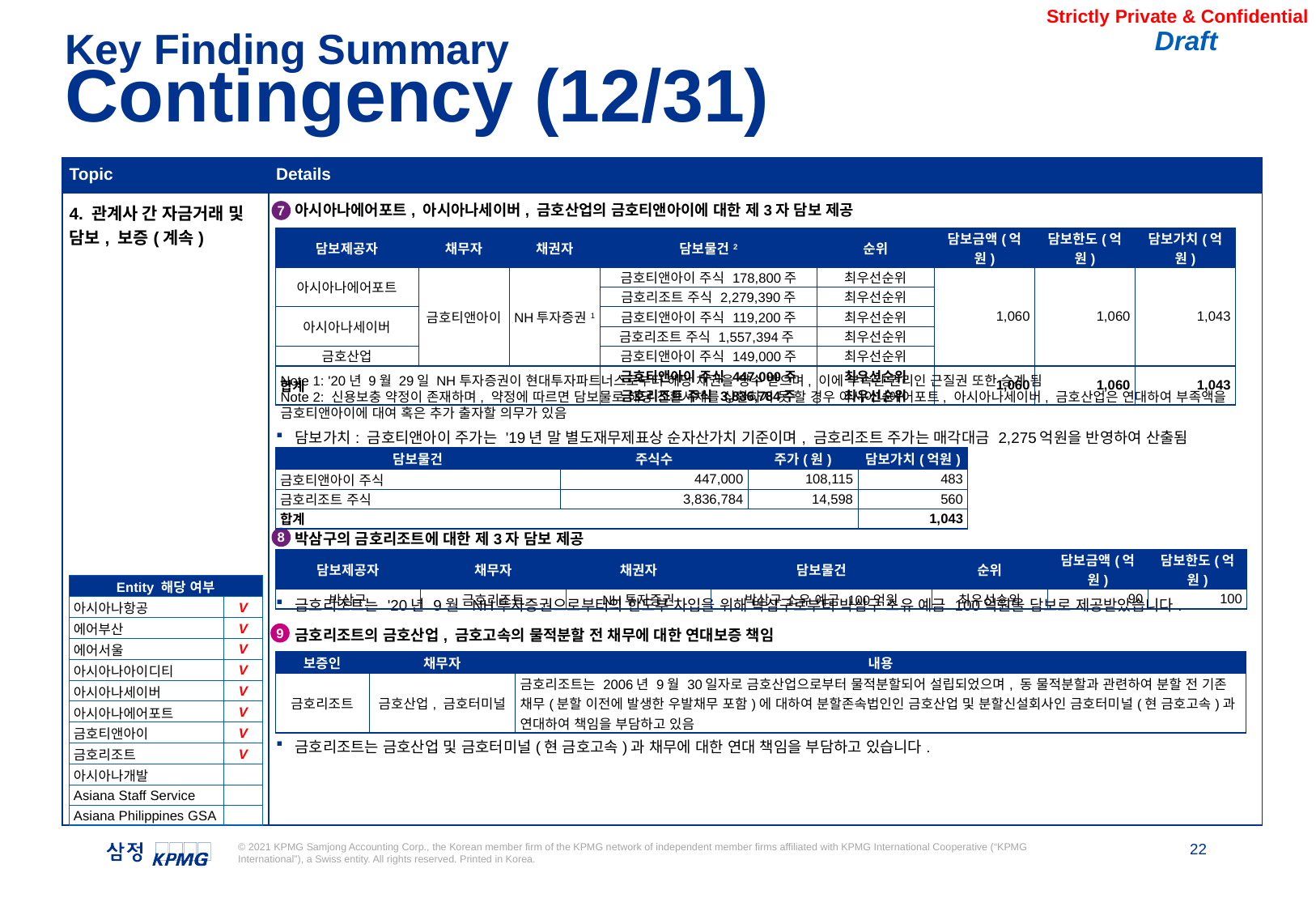

Key Finding Summary
Contingency (12/31)
| Topic | Details |
| --- | --- |
| 4. 관계사 간 자금거래 및 담보, 보증(계속) | 아시아나에어포트, 아시아나세이버, 금호산업의 금호티앤아이에 대한 제3자 담보 제공 담보가치: 금호티앤아이 주가는 '19년 말 별도재무제표상 순자산가치 기준이며, 금호리조트 주가는 매각대금 2,275억원을 반영하여 산출됨 박삼구의 금호리조트에 대한 제3자 담보 제공 금호리조트는 '20년 9월 NH투자증권으로부터의 한도부 차입을 위해 박삼구로부터 박삼구 소유 예금 100억원을 담보로 제공받았습니다. 금호리조트의 금호산업, 금호고속의 물적분할 전 채무에 대한 연대보증 책임 금호리조트는 금호산업 및 금호터미널(현 금호고속)과 채무에 대한 연대 책임을 부담하고 있습니다. |
7
| 담보제공자 | 채무자 | 채권자 | 담보물건2 | 순위 | 담보금액(억원) | 담보한도(억원) | 담보가치(억원) |
| --- | --- | --- | --- | --- | --- | --- | --- |
| 아시아나에어포트 | 금호티앤아이 | NH투자증권1 | 금호티앤아이 주식 178,800주 | 최우선순위 | 1,060 | 1,060 | 1,043 |
|  |  |  | 금호리조트 주식 2,279,390주 | 최우선순위 |  |  |  |
| 아시아나세이버 |  |  | 금호티앤아이 주식 119,200주 | 최우선순위 |  |  |  |
|  |  |  | 금호리조트 주식 1,557,394주 | 최우선순위 |  |  |  |
| 금호산업 |  |  | 금호티앤아이 주식 149,000주 | 최우선순위 |  |  |  |
| 합계 |  |  | 금호티앤아이 주식 447,000주 | 최우선순위 | 1,060 | 1,060 | 1,043 |
|  |  |  | 금호리조트 주식 3,836,784주 | 최우선순위 |  |  |  |
Note 1: '20년 9월 29일 NH투자증권이 현대투자파트너스로부터 해당 채권을 양수 받으며, 이에 부속된 권리인 근질권 또한 승계 됨
Note 2: 신용보충 약정이 존재하며, 약정에 따르면 담보물로 해당 전환사채를 상환하지 못 할 경우 아시아나에어포트, 아시아나세이버, 금호산업은 연대하여 부족액을 금호티앤아이에 대여 혹은 추가 출자할 의무가 있음
| 담보물건 | 주식수 | 주가(원) | 담보가치(억원) |
| --- | --- | --- | --- |
| 금호티앤아이 주식 | 447,000 | 108,115 | 483 |
| 금호리조트 주식 | 3,836,784 | 14,598 | 560 |
| 합계 |  |  | 1,043 |
8
| 담보제공자 | 채무자 | 채권자 | 담보물건 | 순위 | 담보금액(억원) | 담보한도(억원) |
| --- | --- | --- | --- | --- | --- | --- |
| 박삼구 | 금호리조트 | NH투자증권 | 박삼구 소유 예금 100억원 | 최우선순위 | 90 | 100 |
| Entity 해당 여부 |  |
| --- | --- |
| 아시아나항공 | V |
| 에어부산 | V |
| 에어서울 | V |
| 아시아나아이디티 | V |
| 아시아나세이버 | V |
| 아시아나에어포트 | V |
| 금호티앤아이 | V |
| 금호리조트 | V |
| 아시아나개발 |  |
| Asiana Staff Service |  |
| Asiana Philippines GSA |  |
9
| 보증인 | 채무자 | 내용 |
| --- | --- | --- |
| 금호리조트 | 금호산업, 금호터미널 | 금호리조트는 2006년 9월 30일자로 금호산업으로부터 물적분할되어 설립되었으며, 동 물적분할과 관련하여 분할 전 기존 채무(분할 이전에 발생한 우발채무 포함)에 대하여 분할존속법인인 금호산업 및 분할신설회사인 금호터미널(현 금호고속)과 연대하여 책임을 부담하고 있음 |